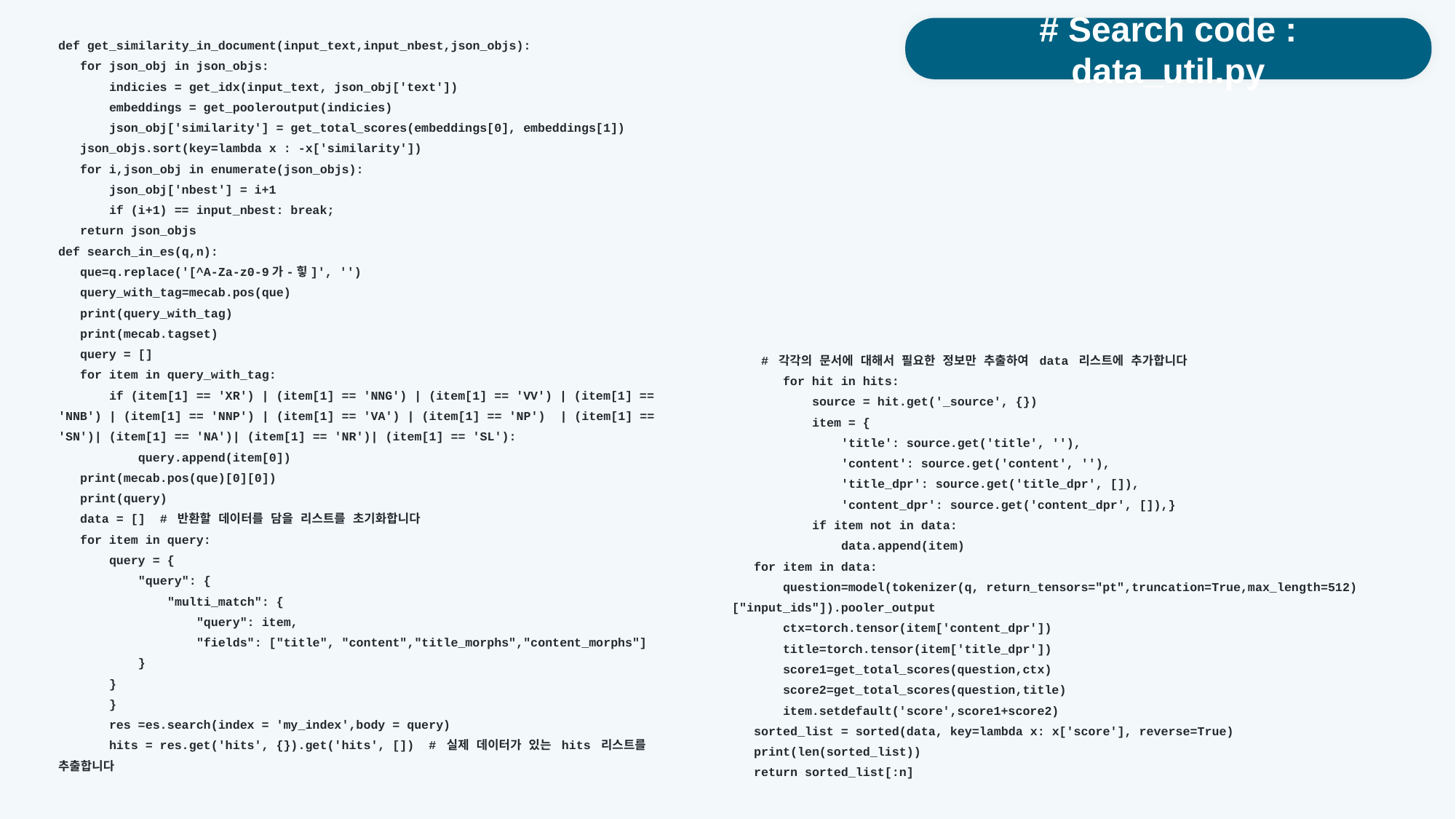

def get_similarity_in_document(input_text,input_nbest,json_objs):
   for json_obj in json_objs:
       indicies = get_idx(input_text, json_obj['text'])
       embeddings = get_pooleroutput(indicies)
       json_obj['similarity'] = get_total_scores(embeddings[0], embeddings[1])
   json_objs.sort(key=lambda x : -x['similarity'])
   for i,json_obj in enumerate(json_objs):
       json_obj['nbest'] = i+1
       if (i+1) == input_nbest: break;
   return json_objs
def search_in_es(q,n):
   que=q.replace('[^A-Za-z0-9가-힣]', '')
   query_with_tag=mecab.pos(que)
   print(query_with_tag)
   print(mecab.tagset)
   query = []
   for item in query_with_tag:
       if (item[1] == 'XR') | (item[1] == 'NNG') | (item[1] == 'VV') | (item[1] == 'NNB') | (item[1] == 'NNP') | (item[1] == 'VA') | (item[1] == 'NP')  | (item[1] == 'SN')| (item[1] == 'NA')| (item[1] == 'NR')| (item[1] == 'SL'):
           query.append(item[0])
   print(mecab.pos(que)[0][0])
   print(query)
   data = []  # 반환할 데이터를 담을 리스트를 초기화합니다
   for item in query:
       query = {
           "query": {
               "multi_match": {
                   "query": item,
                   "fields": ["title", "content","title_morphs","content_morphs"]
           }
       }
       }
       res =es.search(index = 'my_index',body = query)
       hits = res.get('hits', {}).get('hits', [])  # 실제 데이터가 있는 hits 리스트를 추출합니다
# Search code : data_util.py
    # 각각의 문서에 대해서 필요한 정보만 추출하여 data 리스트에 추가합니다
       for hit in hits:
           source = hit.get('_source', {})
           item = {
               'title': source.get('title', ''),
               'content': source.get('content', ''),
               'title_dpr': source.get('title_dpr', []),
               'content_dpr': source.get('content_dpr', []),}
           if item not in data:
               data.append(item)
   for item in data:
       question=model(tokenizer(q, return_tensors="pt",truncation=True,max_length=512)["input_ids"]).pooler_output
       ctx=torch.tensor(item['content_dpr'])
       title=torch.tensor(item['title_dpr'])
       score1=get_total_scores(question,ctx)
       score2=get_total_scores(question,title)
       item.setdefault('score',score1+score2)
   sorted_list = sorted(data, key=lambda x: x['score'], reverse=True)
   print(len(sorted_list))
   return sorted_list[:n]